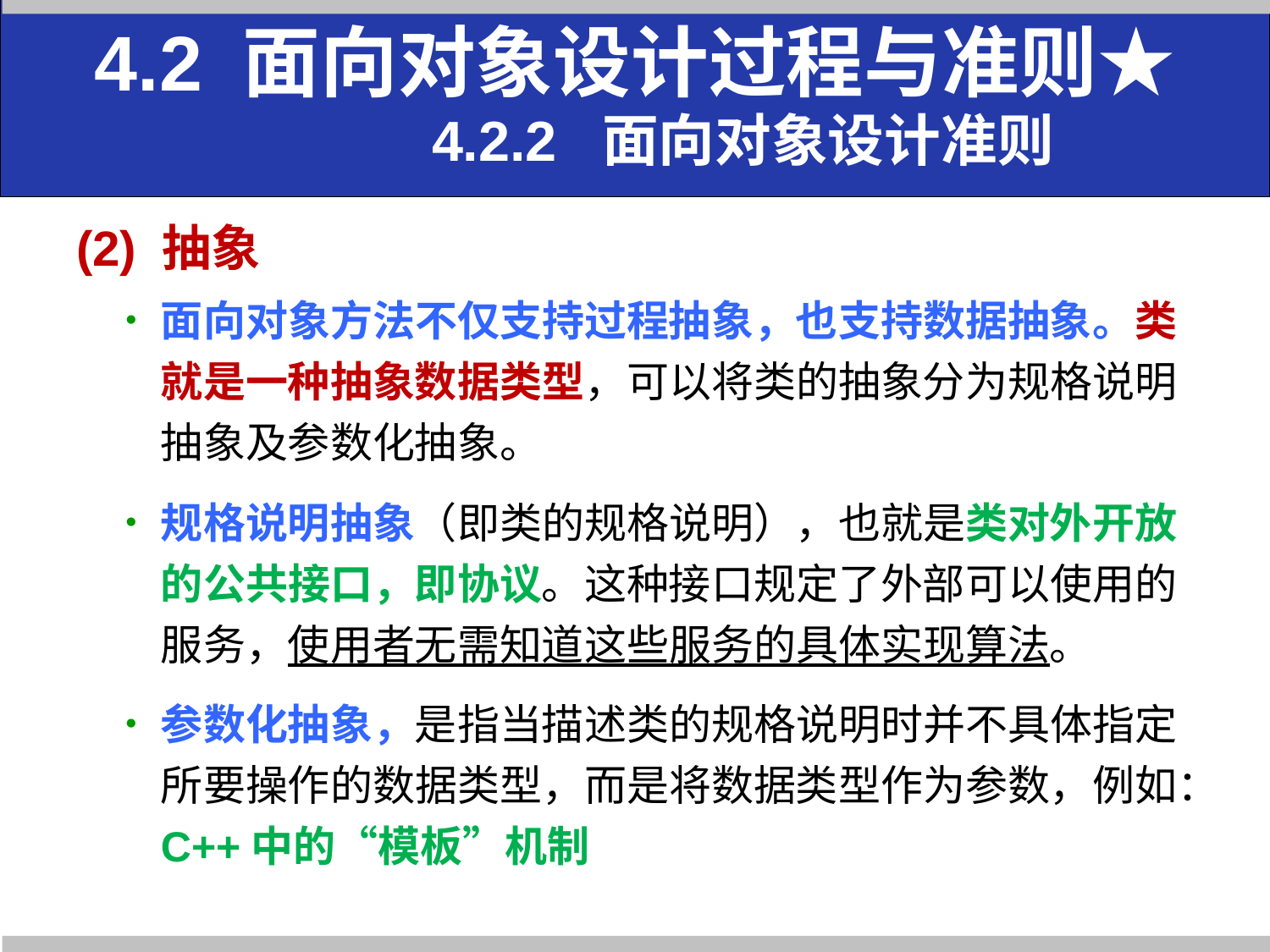

4.2 面向对象设计过程与准则★
          4.2.2  面向对象设计准则
(2) 抽象
面向对象方法不仅支持过程抽象，也支持数据抽象。类就是一种抽象数据类型，可以将类的抽象分为规格说明抽象及参数化抽象。
规格说明抽象（即类的规格说明），也就是类对外开放的公共接口，即协议。这种接口规定了外部可以使用的服务，使用者无需知道这些服务的具体实现算法。
参数化抽象，是指当描述类的规格说明时并不具体指定所要操作的数据类型，而是将数据类型作为参数，例如：C++中的“模板”机制
528